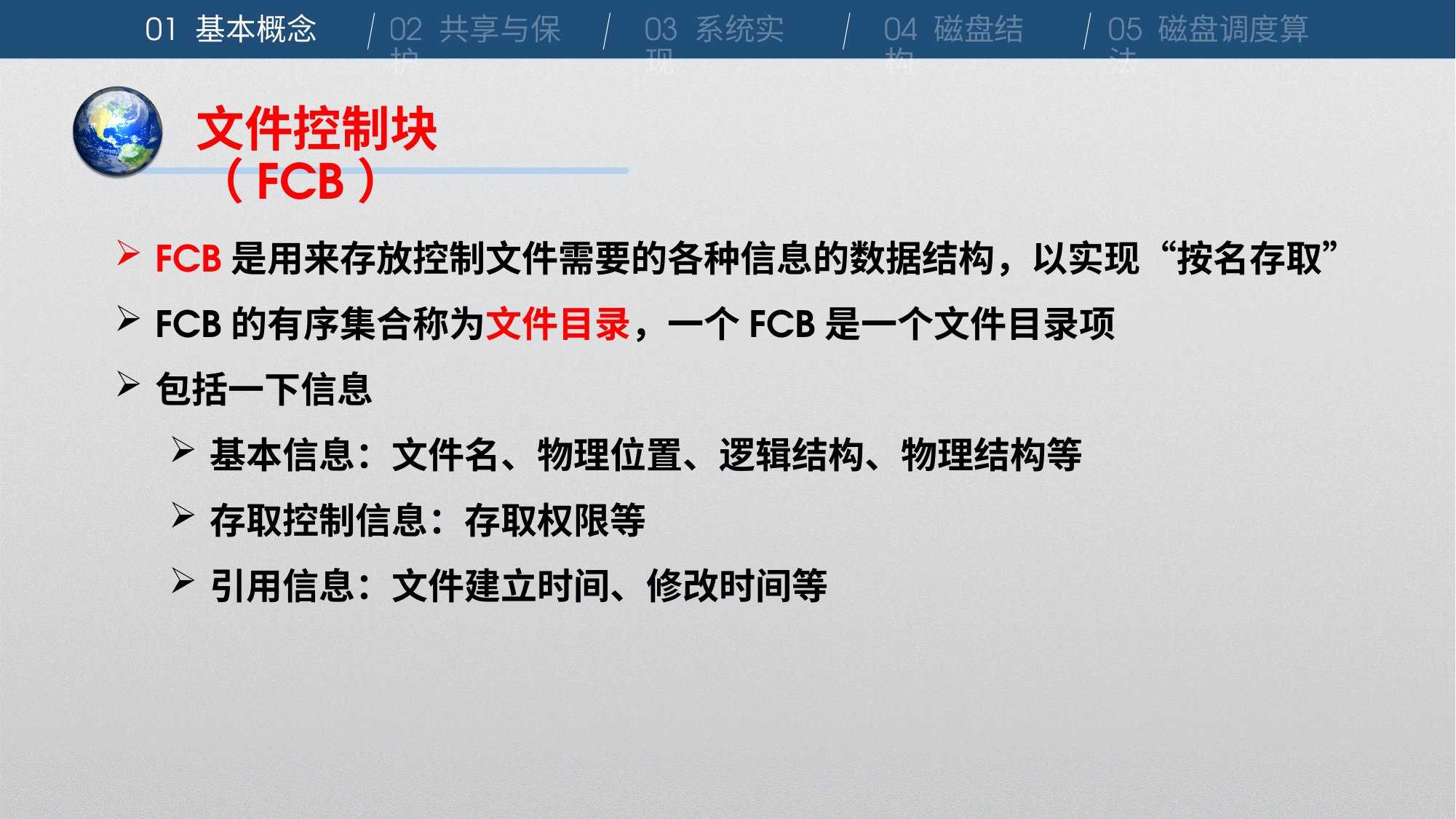

01 基本概念
02 共享与保护
03 系统实现
04 磁盘结构
05 磁盘调度算法
文件控制块（FCB）
FCB是用来存放控制文件需要的各种信息的数据结构，以实现“按名存取”
FCB的有序集合称为文件目录，一个FCB是一个文件目录项
包括一下信息
基本信息：文件名、物理位置、逻辑结构、物理结构等
存取控制信息：存取权限等
引用信息：文件建立时间、修改时间等